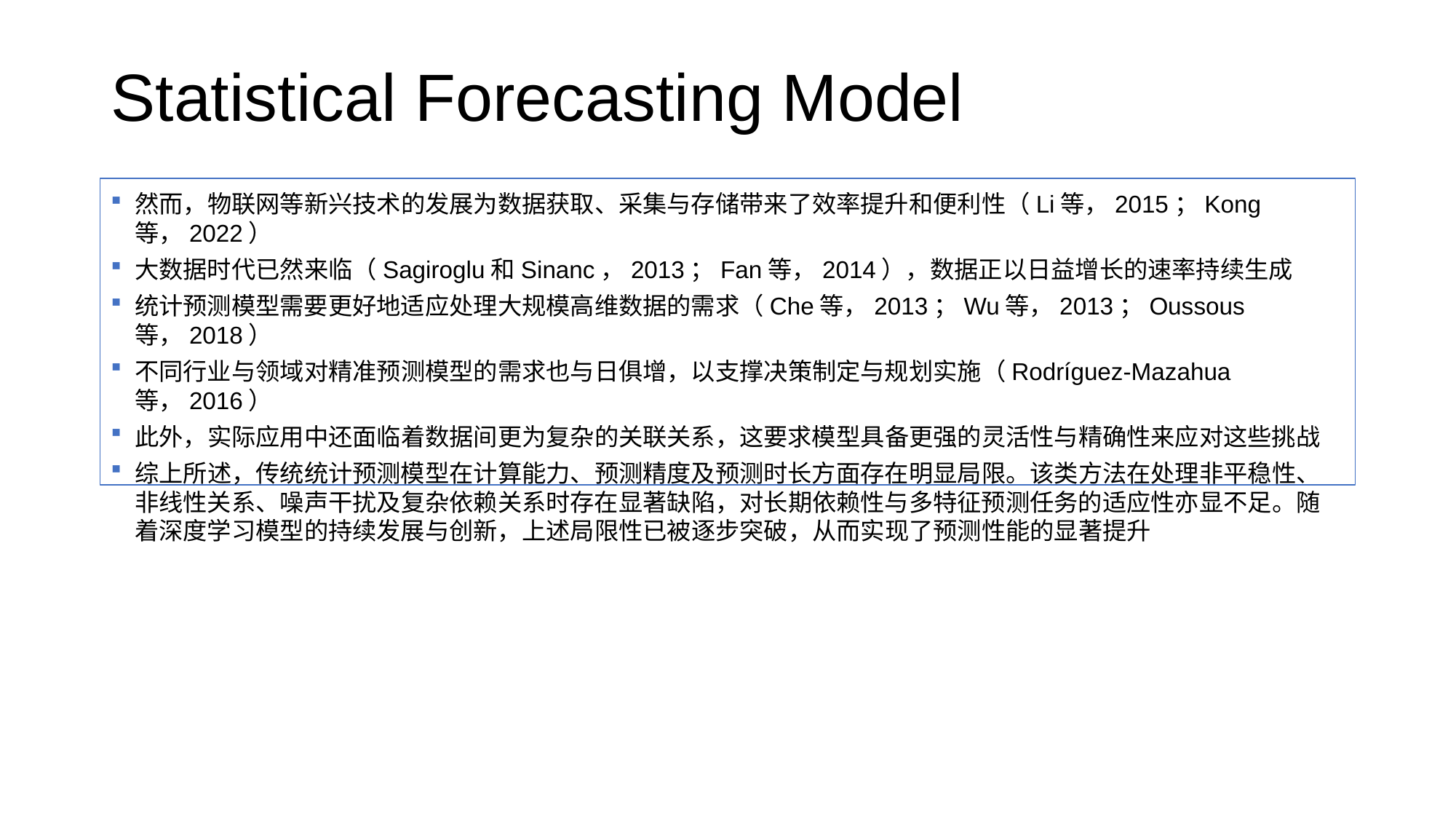

# Statistical Forecasting Model
然而，物联网等新兴技术的发展为数据获取、采集与存储带来了效率提升和便利性（Li等，2015；Kong等，2022）
大数据时代已然来临（Sagiroglu和Sinanc，2013；Fan等，2014），数据正以日益增长的速率持续生成
统计预测模型需要更好地适应处理大规模高维数据的需求（Che等，2013；Wu等，2013；Oussous等，2018）
不同行业与领域对精准预测模型的需求也与日俱增，以支撑决策制定与规划实施（Rodríguez-Mazahua等，2016）
此外，实际应用中还面临着数据间更为复杂的关联关系，这要求模型具备更强的灵活性与精确性来应对这些挑战
综上所述，传统统计预测模型在计算能力、预测精度及预测时长方面存在明显局限。该类方法在处理非平稳性、非线性关系、噪声干扰及复杂依赖关系时存在显著缺陷，对长期依赖性与多特征预测任务的适应性亦显不足。随着深度学习模型的持续发展与创新，上述局限性已被逐步突破，从而实现了预测性能的显著提升